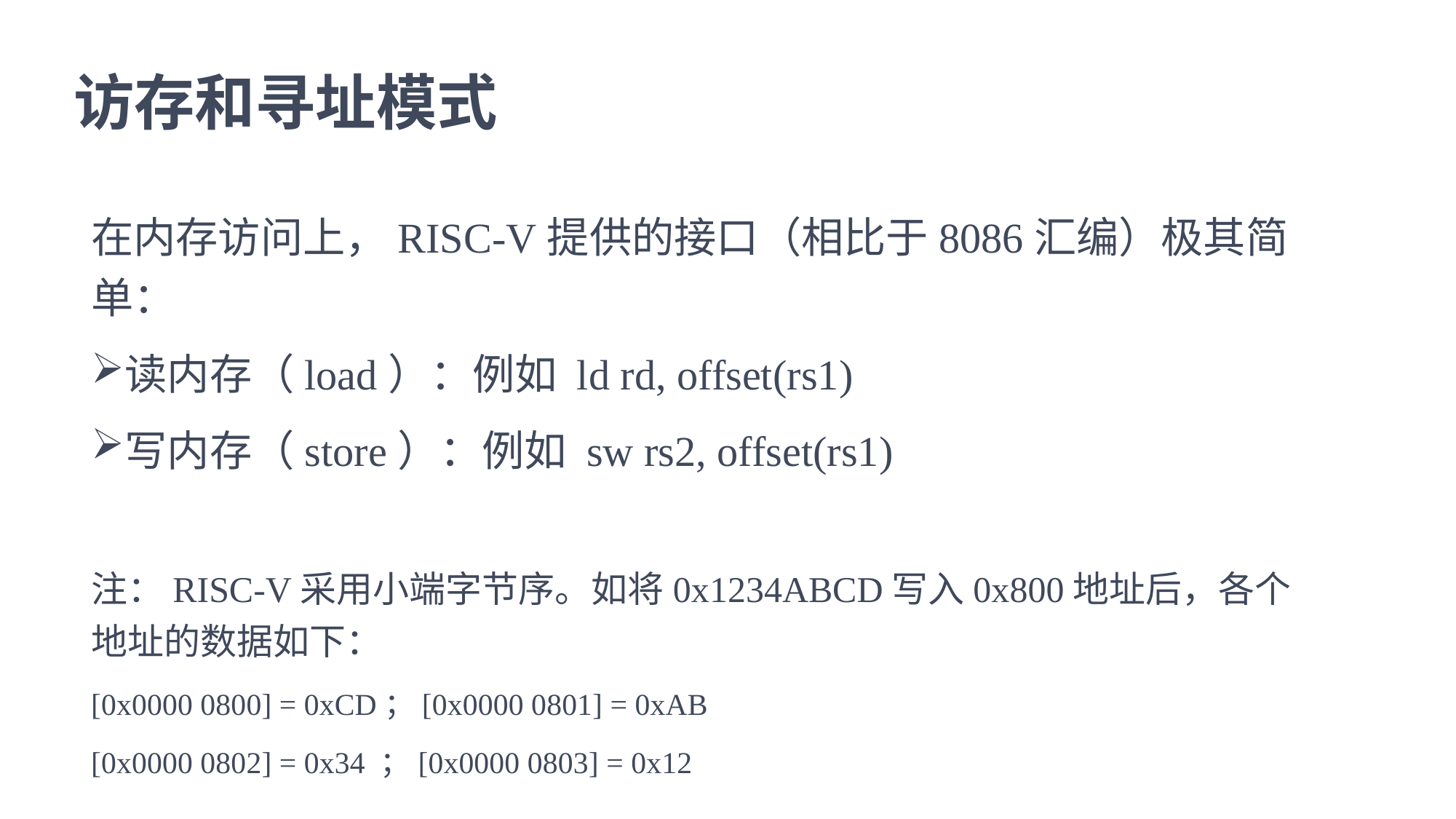

# 访存和寻址模式
在内存访问上，RISC-V提供的接口（相比于8086汇编）极其简单：
读内存（load）：例如 ld rd, offset(rs1)
写内存（store）：例如 sw rs2, offset(rs1)

注：RISC-V采用小端字节序。如将0x1234ABCD写入0x800地址后，各个地址的数据如下：
[0x0000 0800] = 0xCD；[0x0000 0801] = 0xAB
[0x0000 0802] = 0x34 ；[0x0000 0803] = 0x12